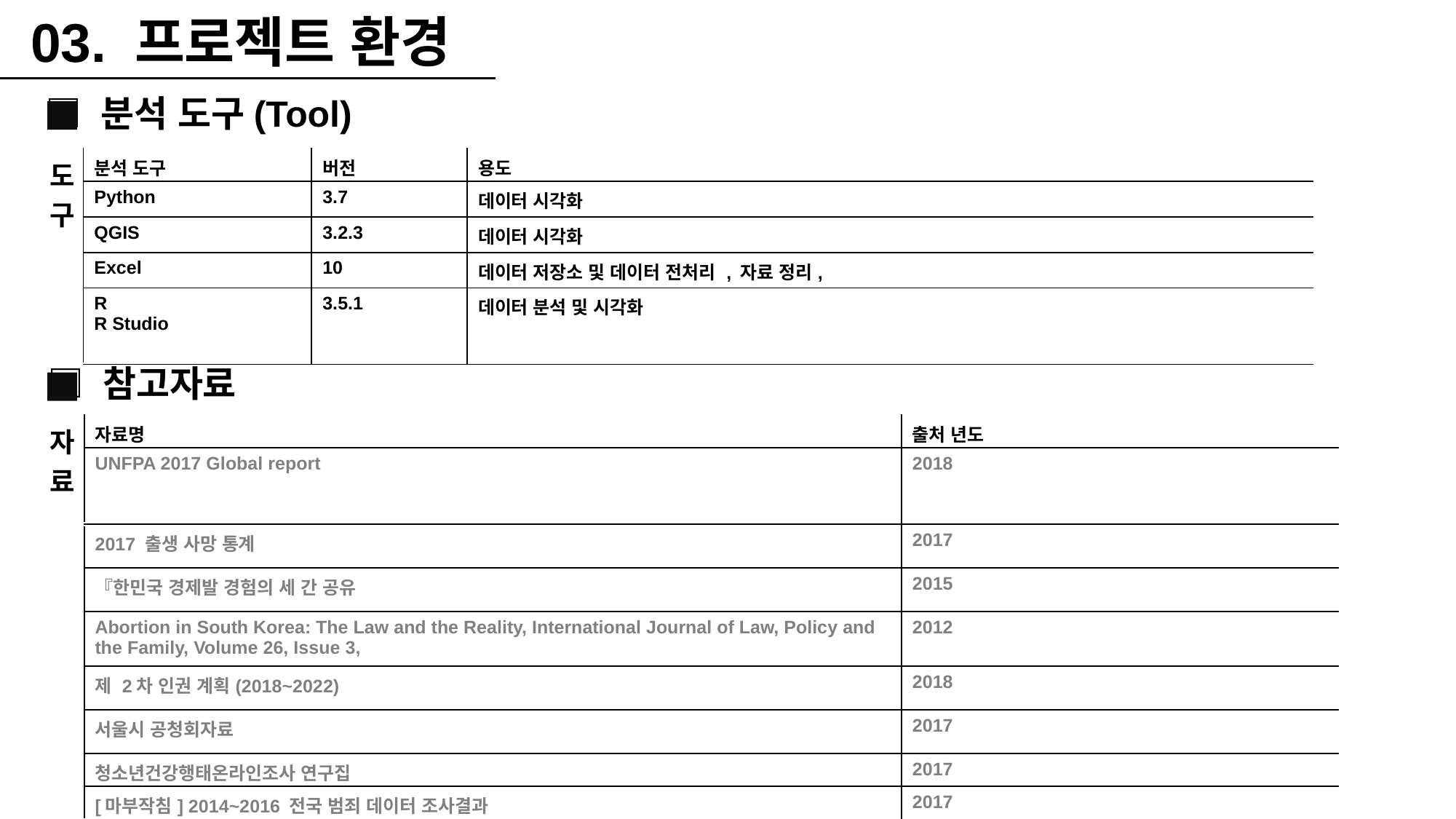

03. 프로젝트 환경

□ 분석 도구(Tool)

| 도구 | 분석 도구 | 버전 | 용도 |
| --- | --- | --- | --- |
|  | Python | 3.7 | 데이터 시각화 |
|  | QGIS | 3.2.3 | 데이터 시각화 |
|  | Excel | 10 | 데이터 저장소 및 데이터 전처리 , 자료 정리, |
|  | R R Studio | 3.5.1 | 데이터 분석 및 시각화 |
□ 참고자료

| 자료 | 자료명 | 출처 년도 |
| --- | --- | --- |
|  | UNFPA 2017 Global report | 2018 |
|  | 2017 출생 사망 통계 | 2017 |
|  | 『한민국 경제발 경험의 세 간 공유 | 2015 |
|  | Abortion in South Korea: The Law and the Reality, International Journal of Law, Policy and the Family, Volume 26, Issue 3, | 2012 |
|  | 제 2차 인권 계획(2018~2022) | 2018 |
|  | 서울시 공청회자료 | 2017 |
|  | 청소년건강행태온라인조사 연구집 | 2017 |
|  | [마부작침] 2014~2016 전국 범죄 데이터 조사결과 | 2017 |